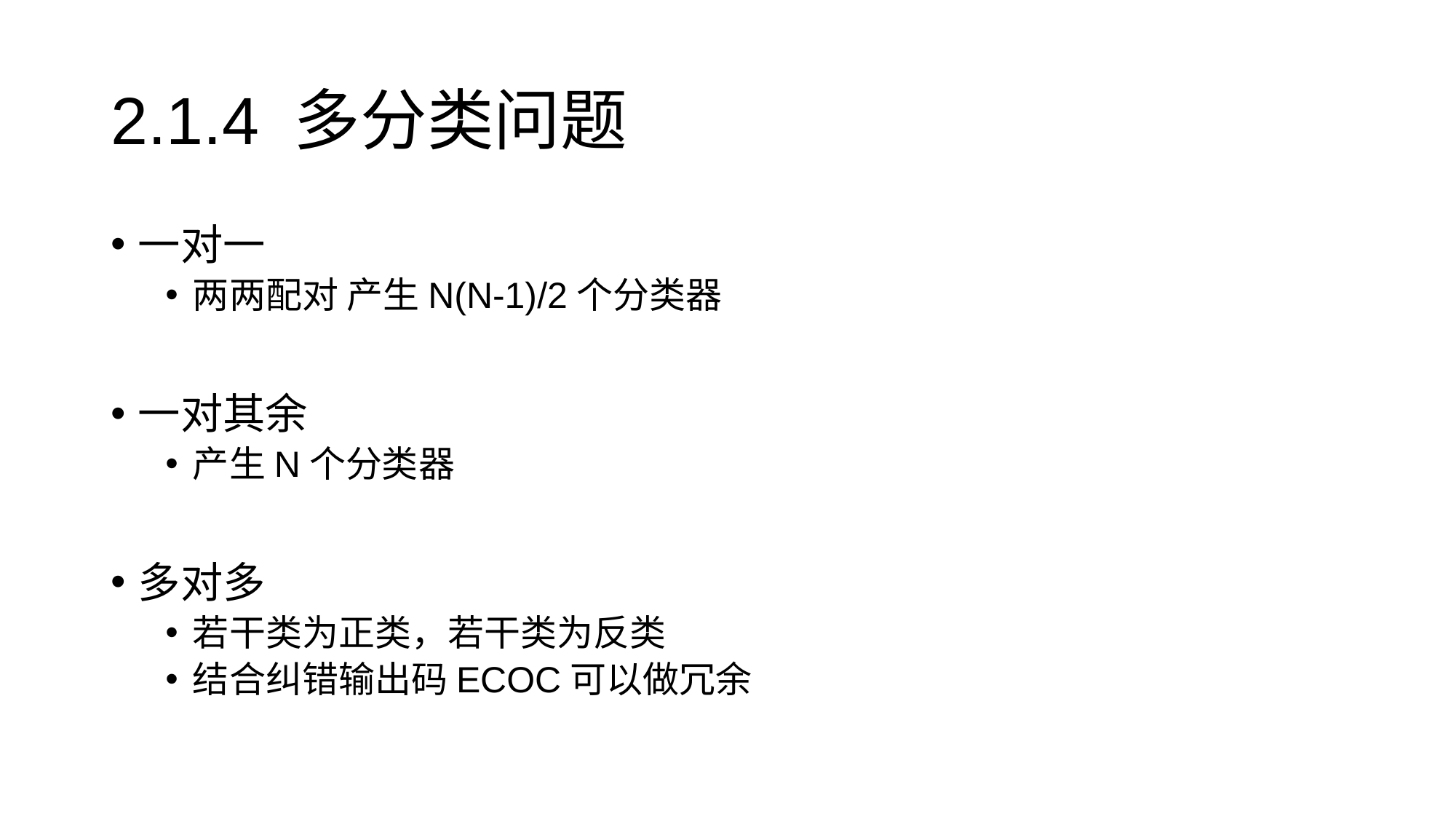

# 2.1.4 多分类问题
一对一
两两配对 产生N(N-1)/2个分类器

一对其余
产生N个分类器

多对多
若干类为正类，若干类为反类
结合纠错输出码ECOC可以做冗余